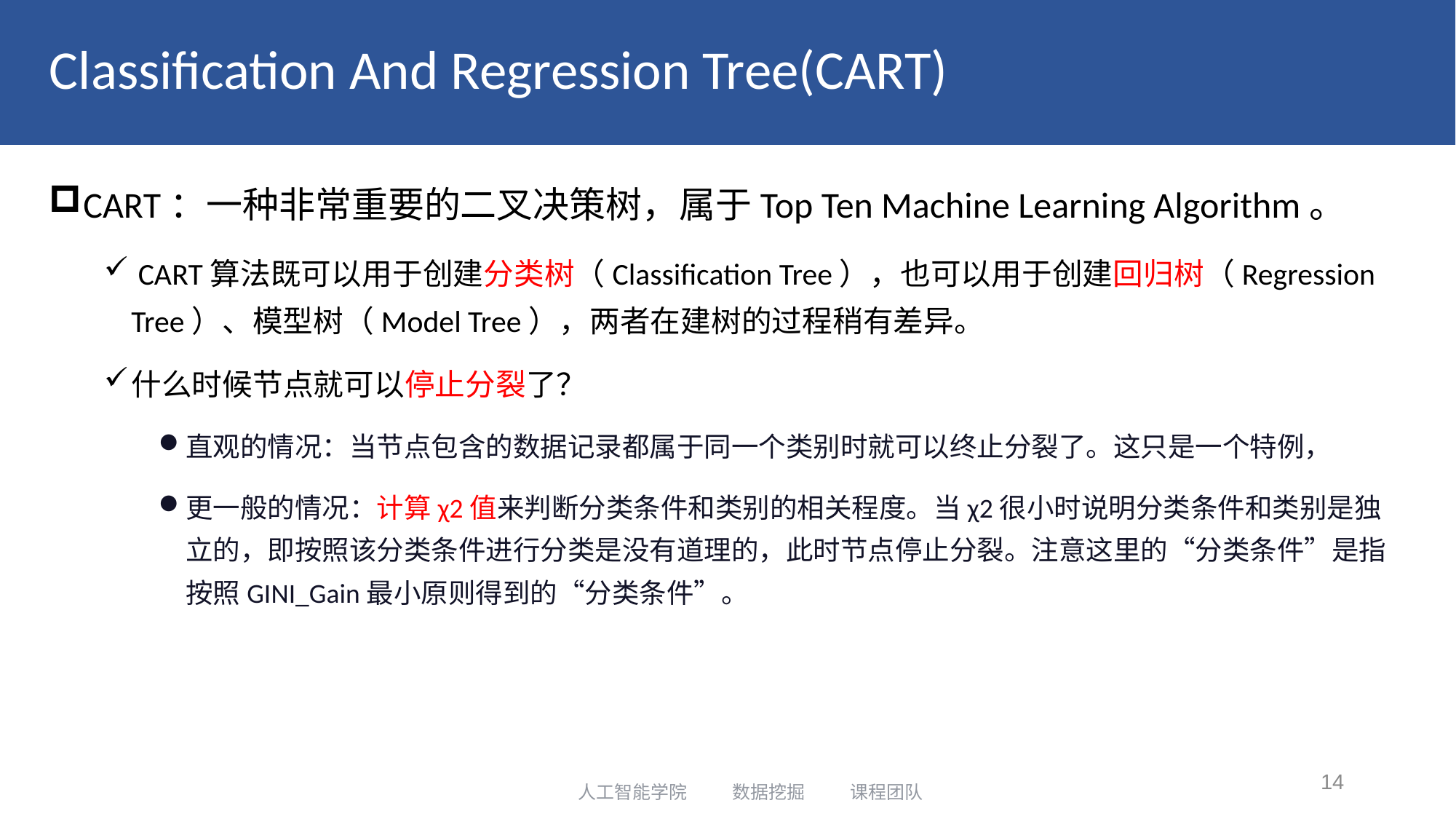

# Classification And Regression Tree(CART)
CART：一种非常重要的二叉决策树，属于Top Ten Machine Learning Algorithm。
 CART算法既可以用于创建分类树（Classification Tree），也可以用于创建回归树（Regression Tree）、模型树（Model Tree），两者在建树的过程稍有差异。
什么时候节点就可以停止分裂了？
直观的情况：当节点包含的数据记录都属于同一个类别时就可以终止分裂了。这只是一个特例，
更一般的情况：计算χ2值来判断分类条件和类别的相关程度。当χ2很小时说明分类条件和类别是独立的，即按照该分类条件进行分类是没有道理的，此时节点停止分裂。注意这里的“分类条件”是指按照GINI_Gain最小原则得到的“分类条件”。

14
人工智能学院        数据挖掘        课程团队